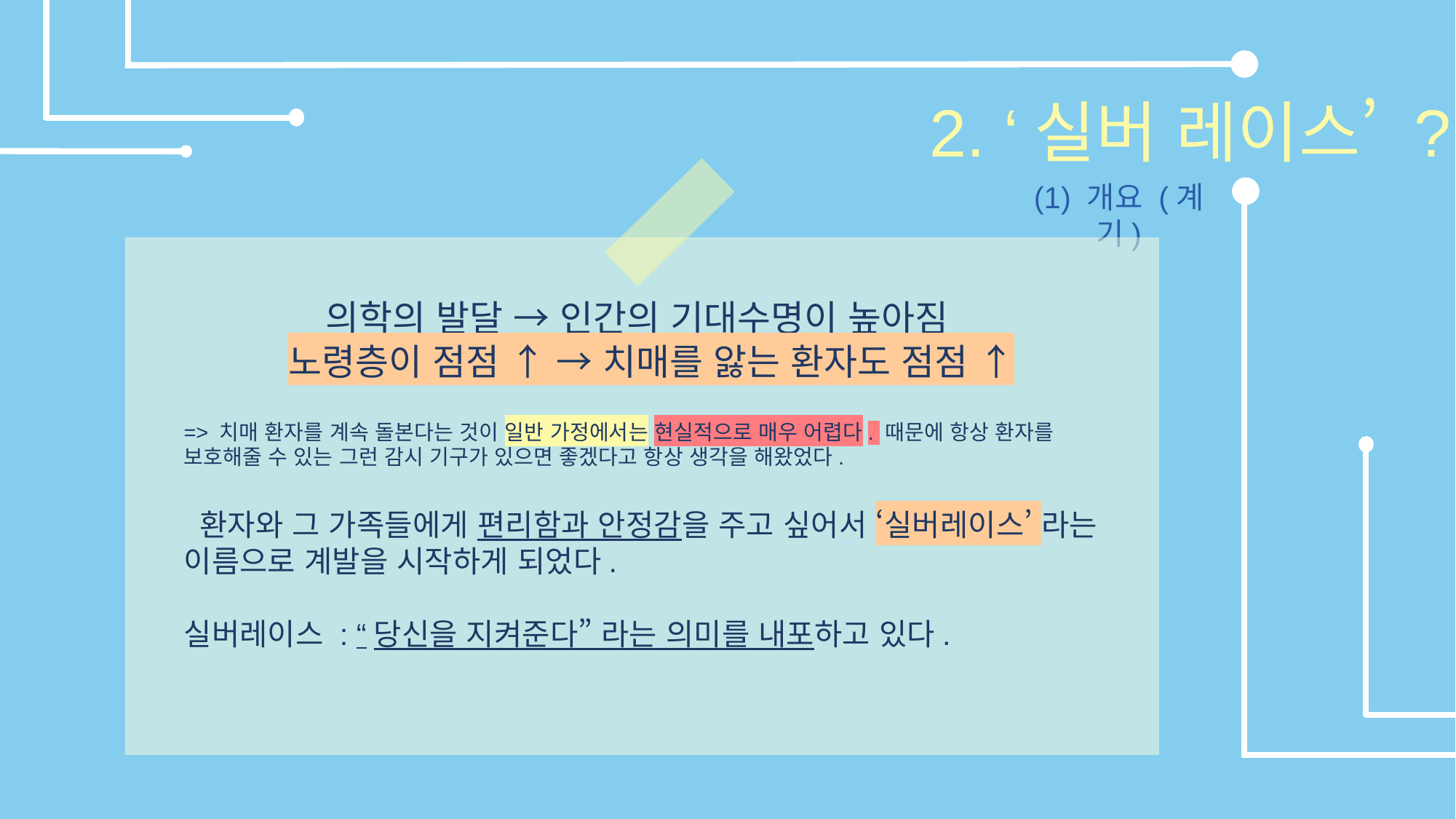

2. ‘실버 레이스’ ?

(1) 개요 (계기)

의학의 발달 → 인간의 기대수명이 높아짐
 노령층이 점점 ↑ → 치매를 앓는 환자도 점점 ↑

=> 치매 환자를 계속 돌본다는 것이 일반 가정에서는 현실적으로 매우 어렵다. 때문에 항상 환자를 보호해줄 수 있는 그런 감시 기구가 있으면 좋겠다고 항상 생각을 해왔었다.

 환자와 그 가족들에게 편리함과 안정감을 주고 싶어서 ‘실버레이스’ 라는 이름으로 계발을 시작하게 되었다.

실버레이스 : “당신을 지켜준다” 라는 의미를 내포하고 있다.